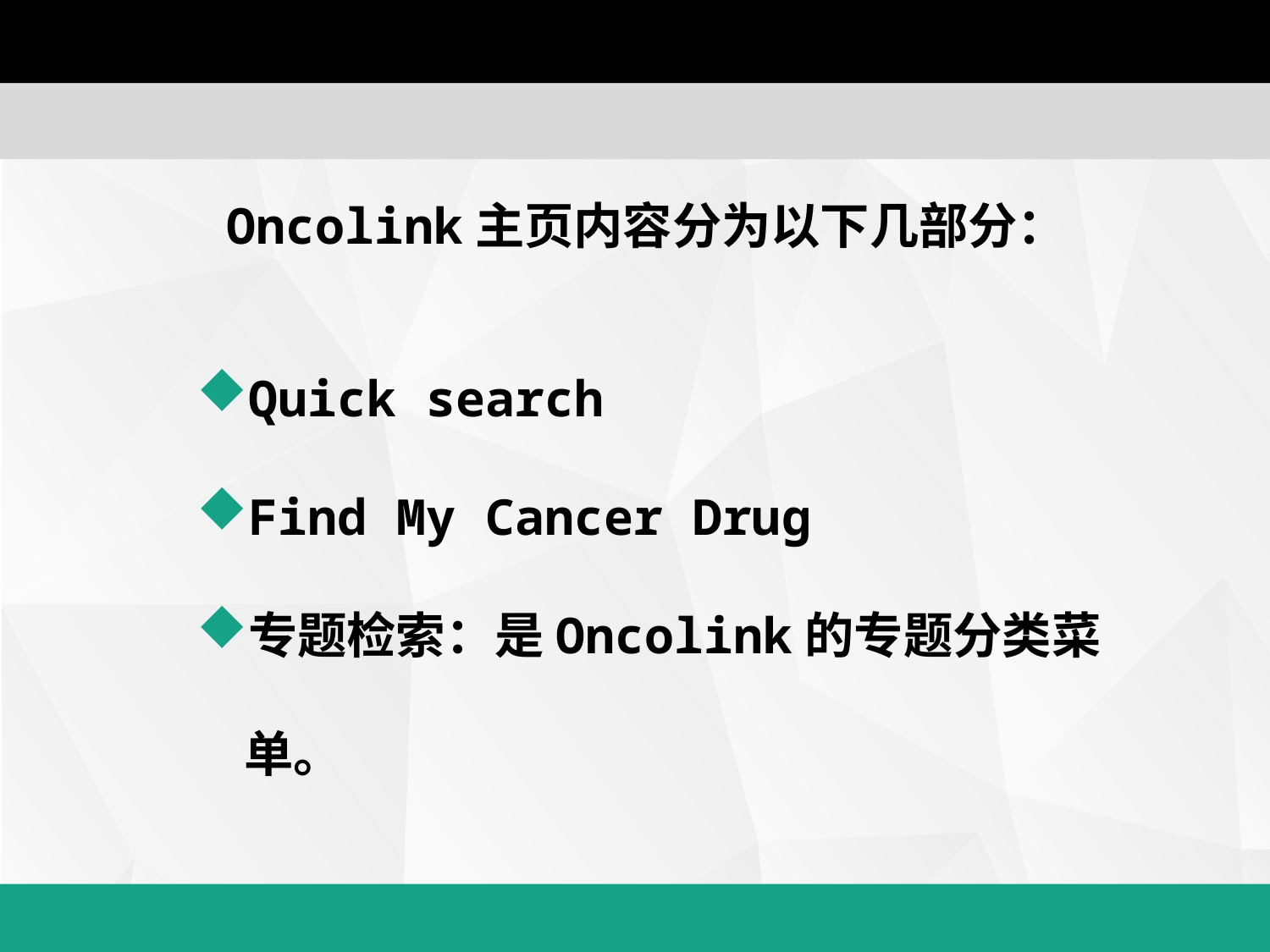

Oncolink主页内容分为以下几部分：

Quick search
Find My Cancer Drug
专题检索：是Oncolink的专题分类菜单。